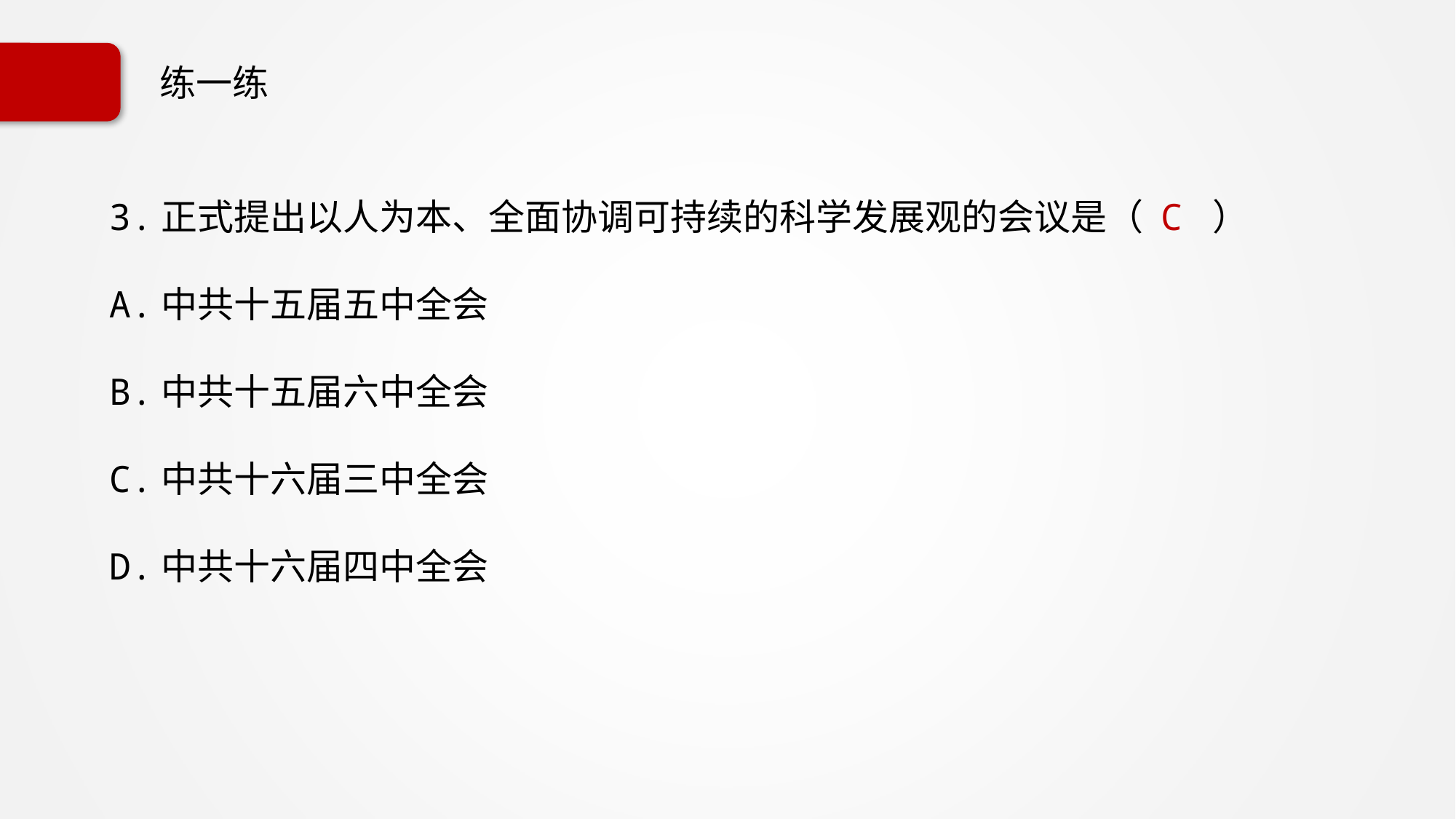

# 练一练
3.正式提出以人为本、全面协调可持续的科学发展观的会议是（ C ）

A.中共十五届五中全会

B.中共十五届六中全会

C.中共十六届三中全会

D.中共十六届四中全会